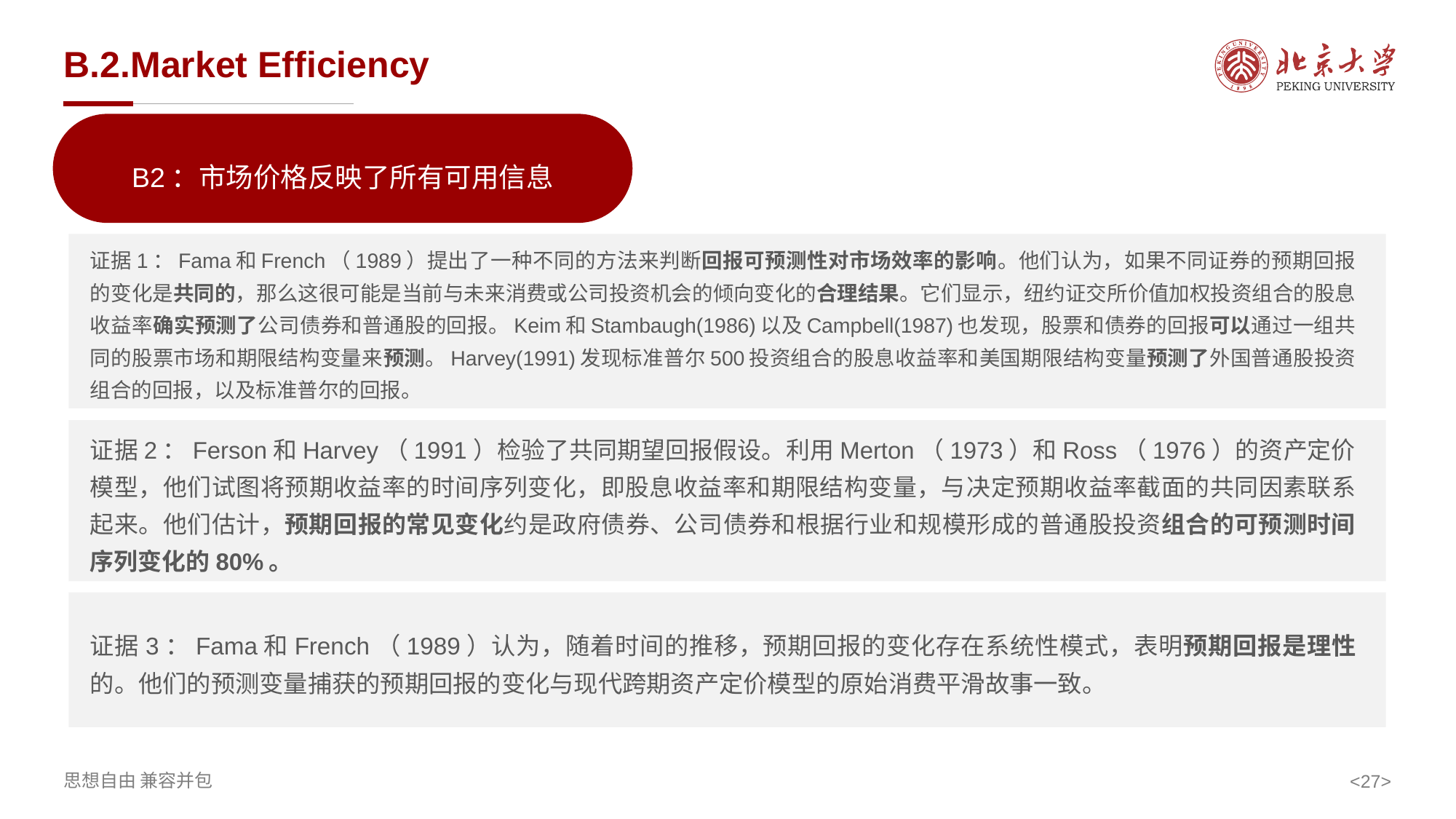

# B.2.Market Efficiency
B2：市场价格反映了所有可用信息
证据1：Fama和French（1989）提出了一种不同的方法来判断回报可预测性对市场效率的影响。他们认为，如果不同证券的预期回报的变化是共同的，那么这很可能是当前与未来消费或公司投资机会的倾向变化的合理结果。它们显示，纽约证交所价值加权投资组合的股息收益率确实预测了公司债券和普通股的回报。Keim和Stambaugh(1986)以及Campbell(1987)也发现，股票和债券的回报可以通过一组共同的股票市场和期限结构变量来预测。Harvey(1991)发现标准普尔500投资组合的股息收益率和美国期限结构变量预测了外国普通股投资组合的回报，以及标准普尔的回报。
证据2：Ferson和Harvey（1991）检验了共同期望回报假设。利用Merton（1973）和Ross（1976）的资产定价模型，他们试图将预期收益率的时间序列变化，即股息收益率和期限结构变量，与决定预期收益率截面的共同因素联系起来。他们估计，预期回报的常见变化约是政府债券、公司债券和根据行业和规模形成的普通股投资组合的可预测时间序列变化的80%。
证据3：Fama和French（1989）认为，随着时间的推移，预期回报的变化存在系统性模式，表明预期回报是理性的。他们的预测变量捕获的预期回报的变化与现代跨期资产定价模型的原始消费平滑故事一致。
<27>